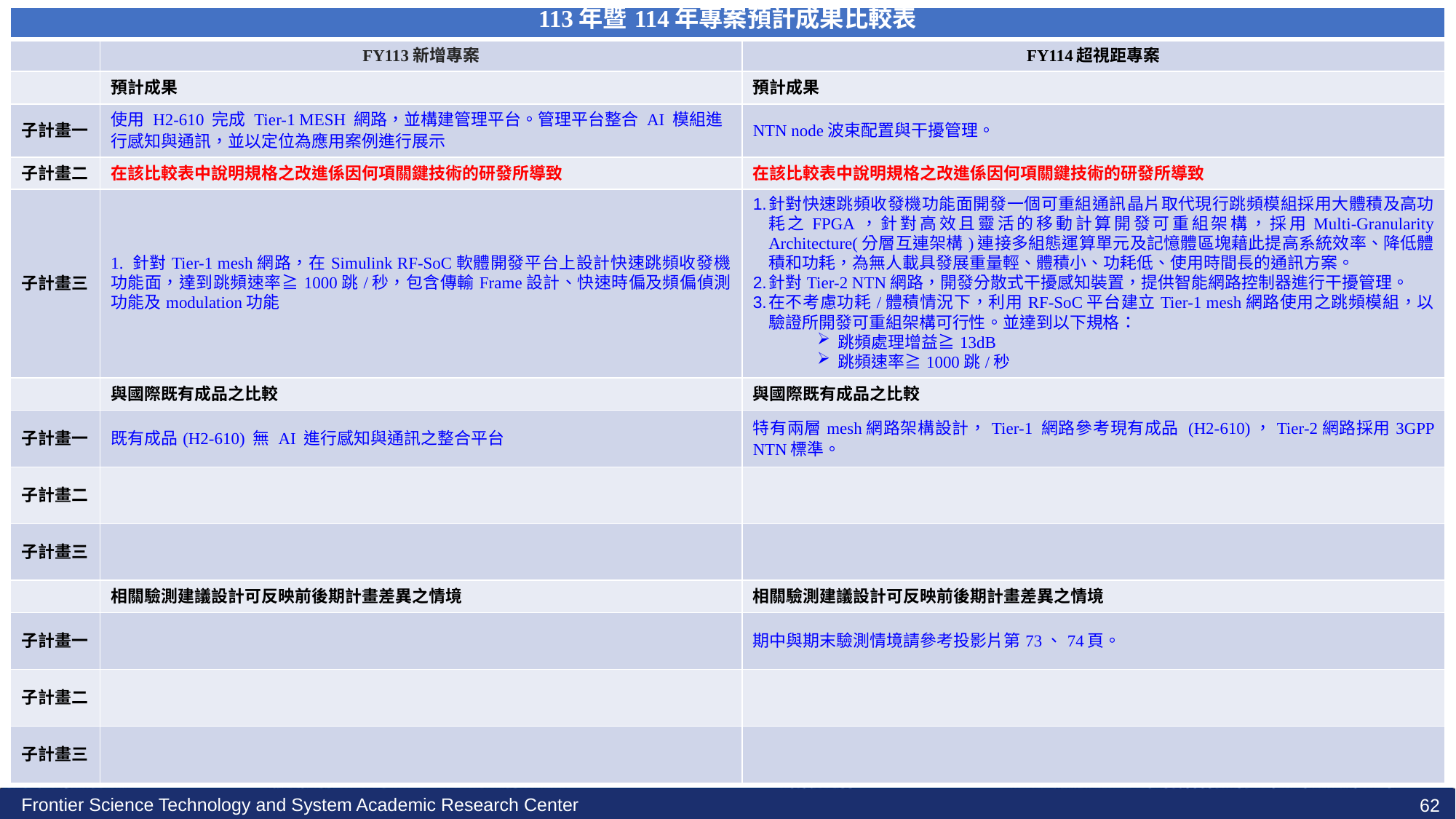

| 113年暨114年專案預計成果比較表 |  |  |
| --- | --- | --- |
|  | FY113新增專案 | FY114超視距專案 |
|  | 預計成果 | 預計成果 |
| 子計畫一 | 使用 H2-610 完成 Tier-1 MESH 網路，並構建管理平台。管理平台整合 AI 模組進行感知與通訊，並以定位為應用案例進行展示 | NTN node波束配置與干擾管理。 |
| 子計畫二 | 在該比較表中說明規格之改進係因何項關鍵技術的研發所導致 | 在該比較表中說明規格之改進係因何項關鍵技術的研發所導致 |
| 子計畫三 | 1. 針對Tier-1 mesh網路，在Simulink RF-SoC軟體開發平台上設計快速跳頻收發機功能面，達到跳頻速率≧1000跳/秒，包含傳輸Frame設計、快速時偏及頻偏偵測功能及modulation功能 | 針對快速跳頻收發機功能面開發一個可重組通訊晶片取代現行跳頻模組採用大體積及高功耗之FPGA，針對高效且靈活的移動計算開發可重組架構，採用Multi-Granularity Architecture(分層互連架構)連接多組態運算單元及記憶體區塊藉此提高系統效率、降低體積和功耗，為無人載具發展重量輕、體積小、功耗低、使用時間長的通訊方案。 針對Tier-2 NTN網路，開發分散式干擾感知裝置，提供智能網路控制器進行干擾管理。 在不考慮功耗/體積情況下，利用RF-SoC平台建立Tier-1 mesh網路使用之跳頻模組，以驗證所開發可重組架構可行性。並達到以下規格： 跳頻處理增益≧13dB 跳頻速率≧1000跳/秒 |
|  | 與國際既有成品之比較 | 與國際既有成品之比較 |
| 子計畫一 | 既有成品(H2-610) 無 AI 進行感知與通訊之整合平台 | 特有兩層mesh網路架構設計，Tier-1 網路參考現有成品 (H2-610)，Tier-2網路採用3GPP NTN標準。 |
| 子計畫二 |  |  |
| 子計畫三 |  |  |
|  | 相關驗測建議設計可反映前後期計畫差異之情境 | 相關驗測建議設計可反映前後期計畫差異之情境 |
| 子計畫一 |  | 期中與期末驗測情境請參考投影片第73、74頁。 |
| 子計畫二 |  |  |
| 子計畫三 |  |  |